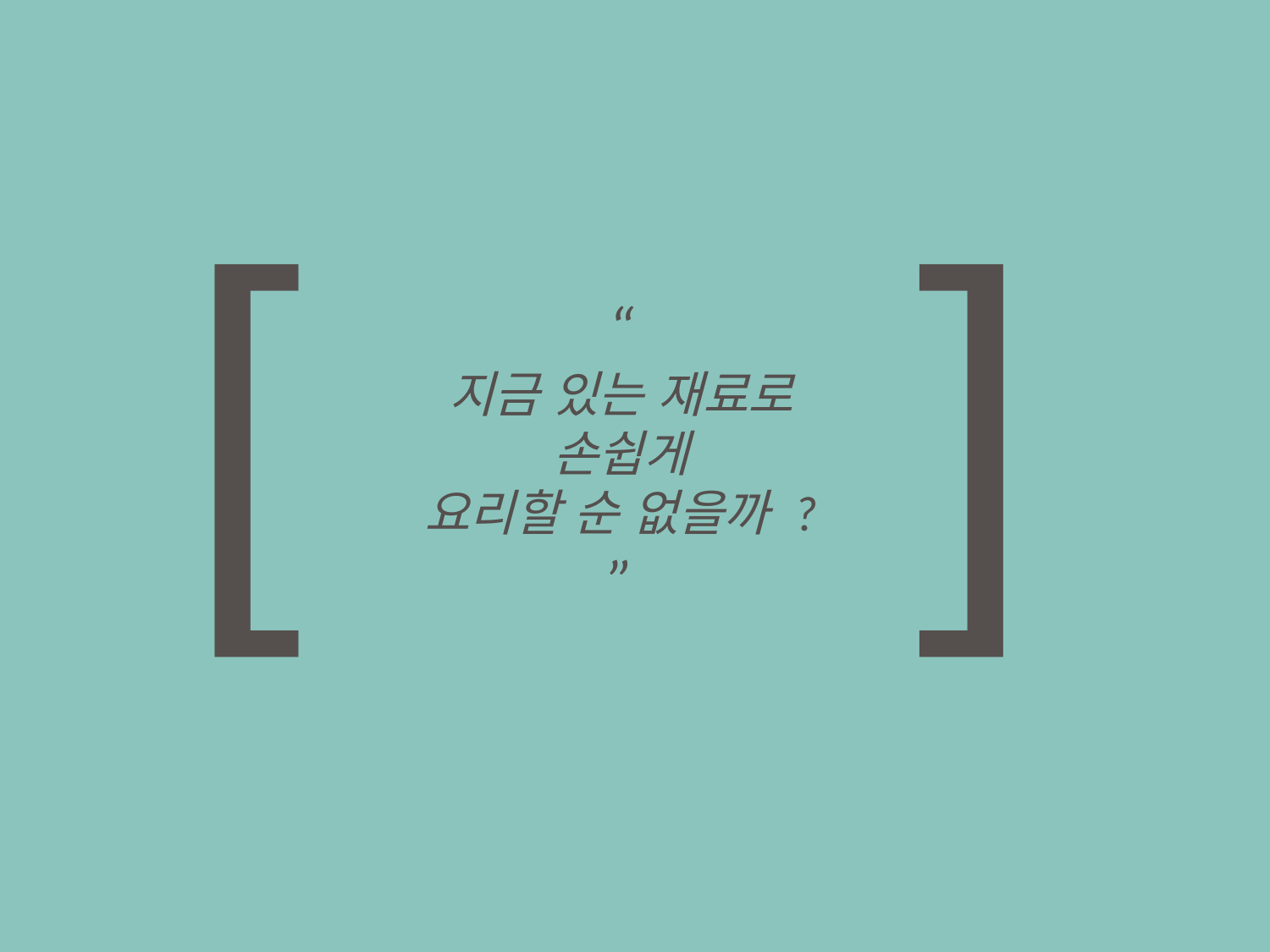

[
]
“
지금 있는 재료로
손쉽게
요리할 순 없을까 ?
”